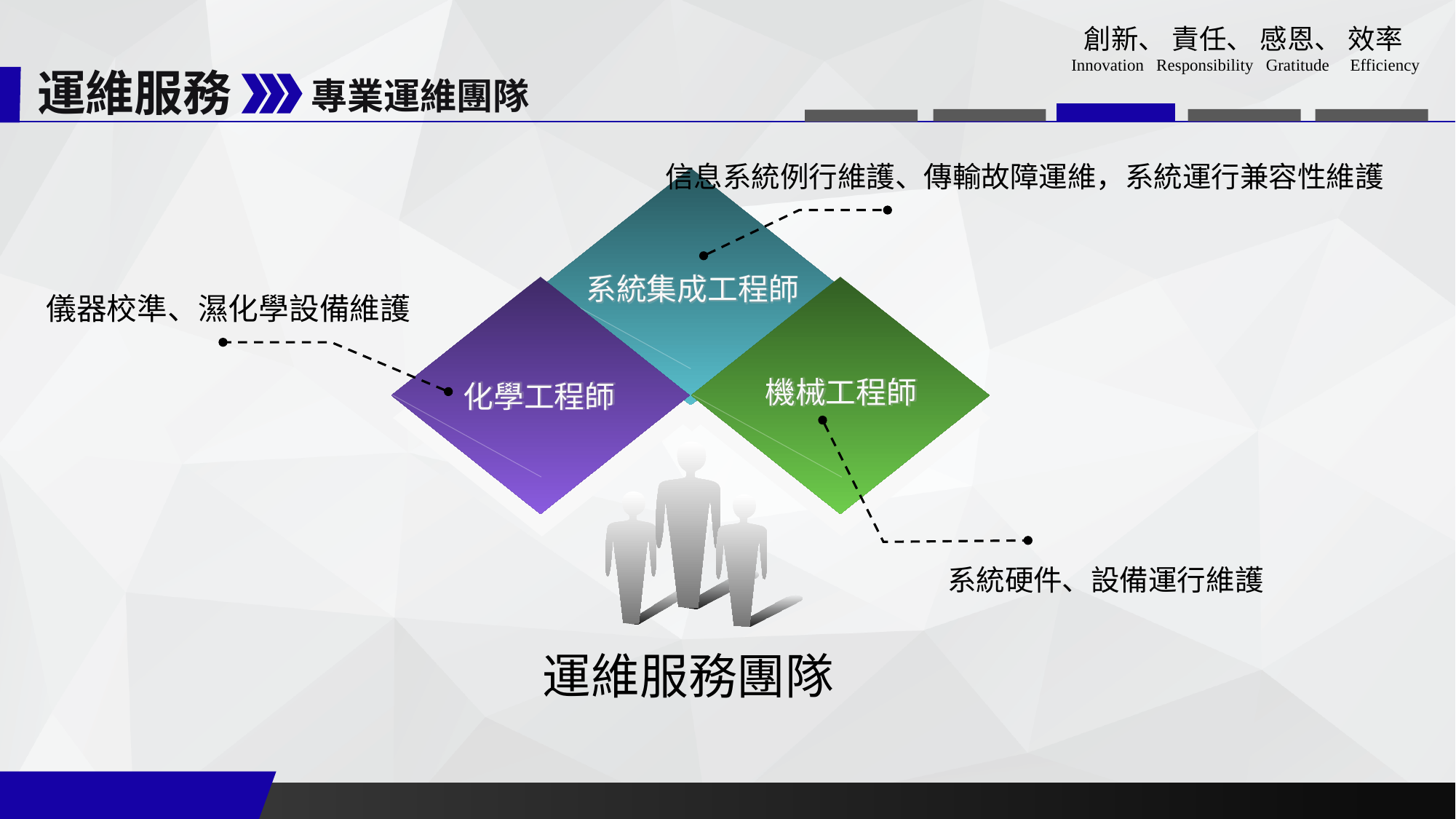

運維服務
專業運維團隊

信息系統例行維護、傳輸故障運維，系統運行兼容性維護

系統集成工程師

儀器校準、濕化學設備維護

機械工程師
化學工程師

系統硬件、設備運行維護
運維服務團隊